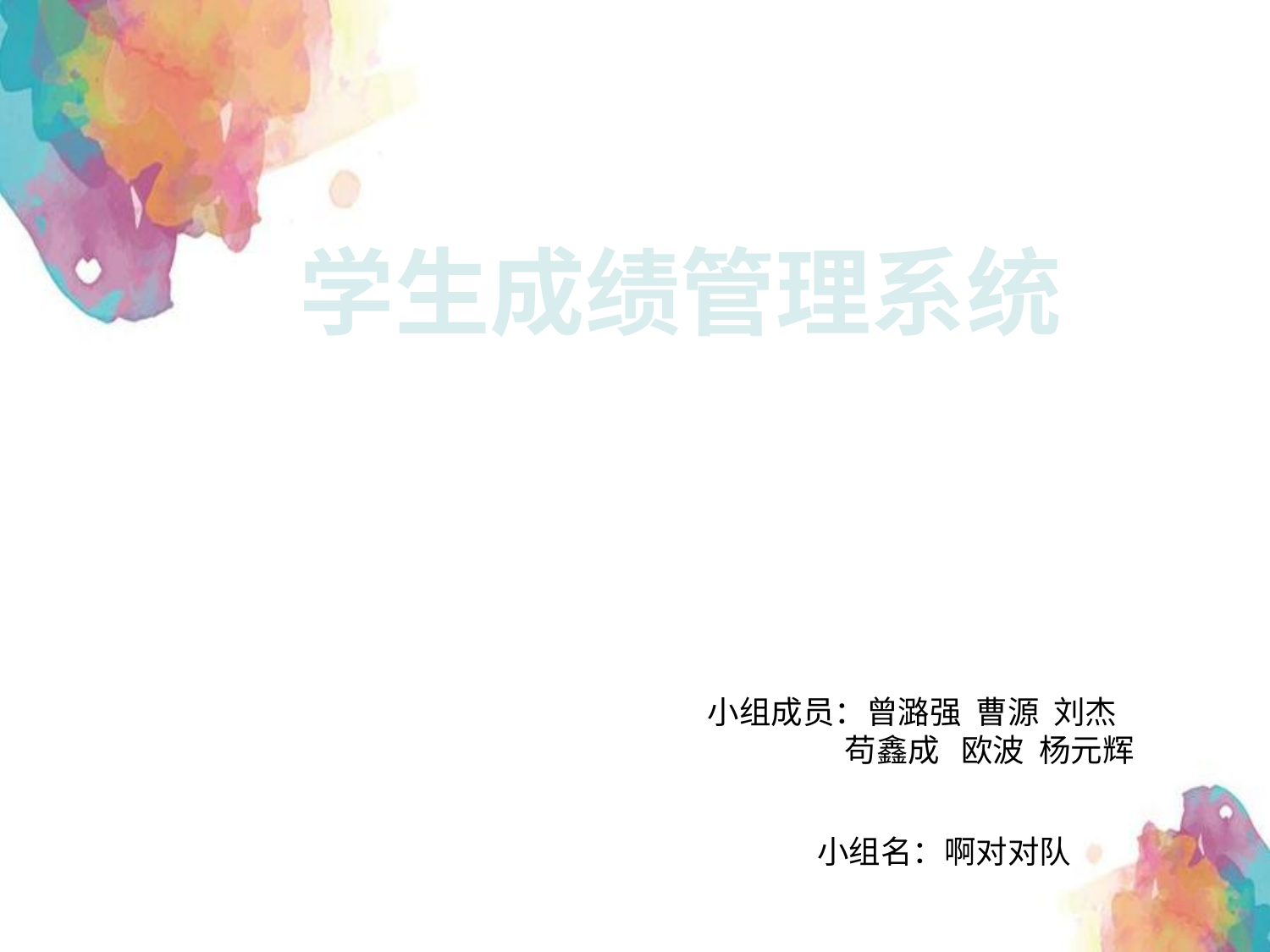

学生成绩管理系统
小组成员：曾潞强  曹源  刘杰
                  苟鑫成   欧波  杨元辉
小组名：啊对对队